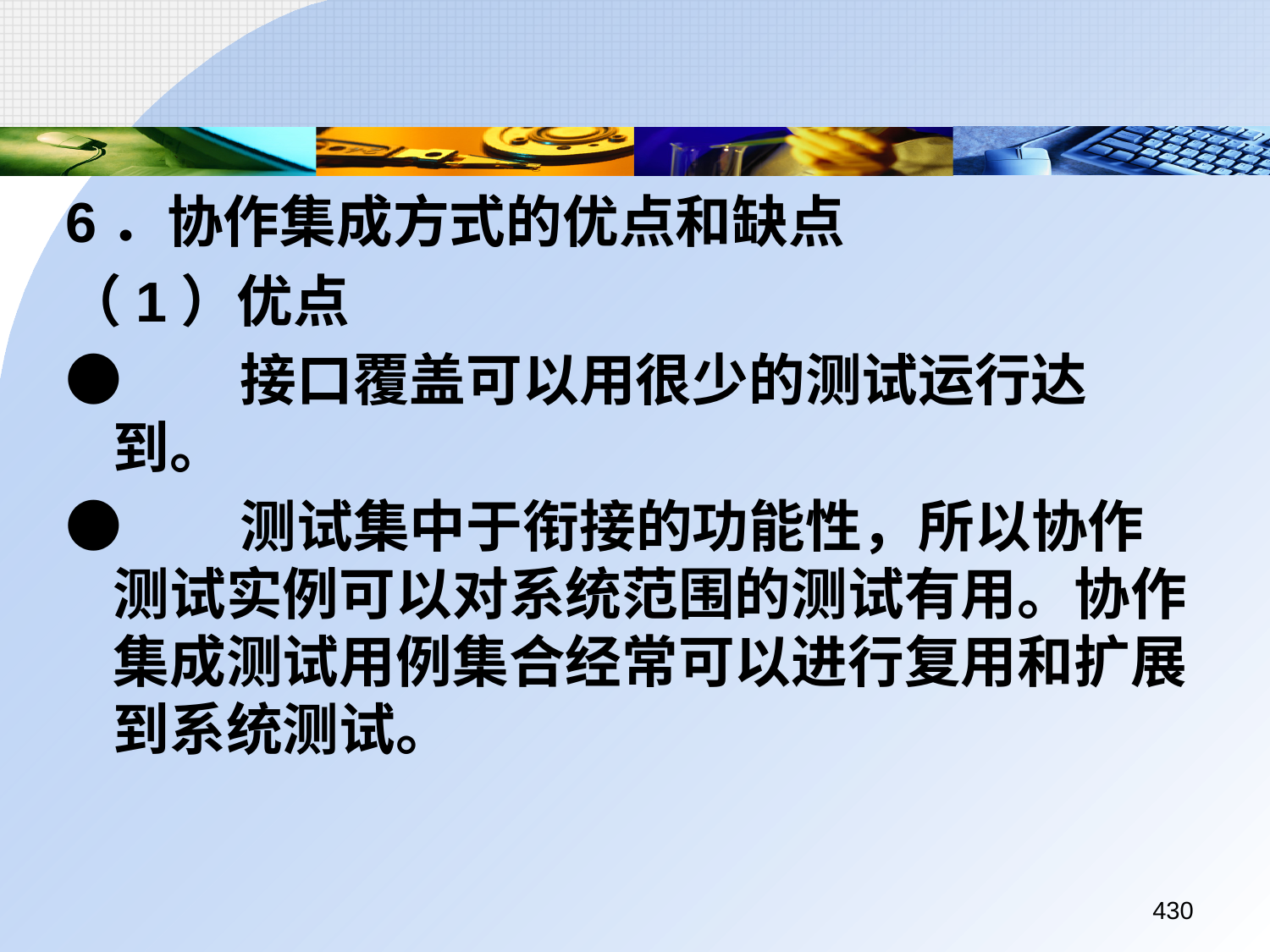

6．协作集成方式的优点和缺点
（1）优点
●	接口覆盖可以用很少的测试运行达到。
●	测试集中于衔接的功能性，所以协作测试实例可以对系统范围的测试有用。协作集成测试用例集合经常可以进行复用和扩展到系统测试。
430